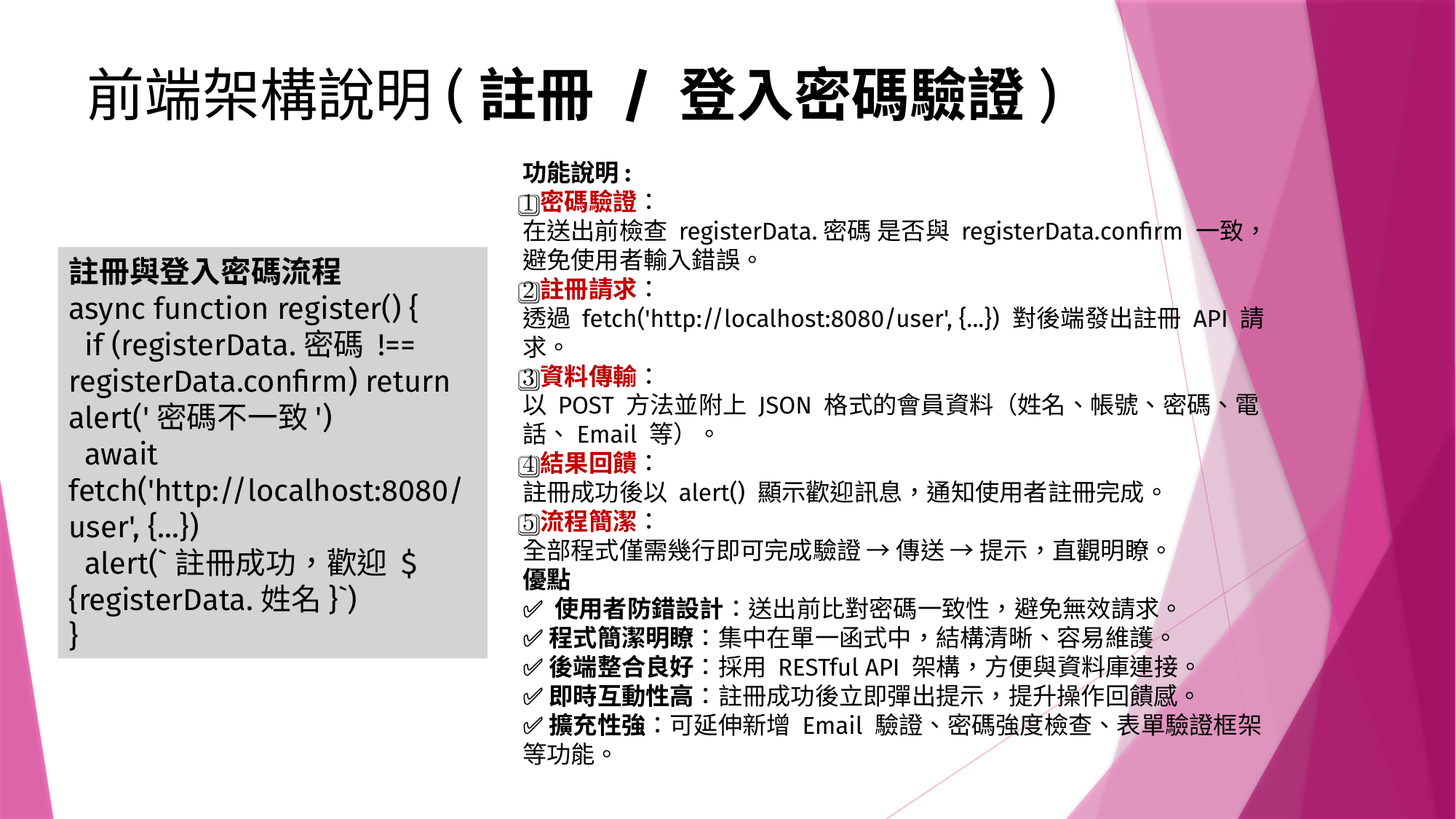

前端架構說明(註冊 / 登入密碼驗證)
功能說明:
1️⃣密碼驗證：
在送出前檢查 registerData.密碼 是否與 registerData.confirm 一致，避免使用者輸入錯誤。
2️⃣註冊請求：
透過 fetch('http://localhost:8080/user', {...}) 對後端發出註冊 API 請求。
3️⃣資料傳輸：
以 POST 方法並附上 JSON 格式的會員資料（姓名、帳號、密碼、電話、Email 等）。
4️⃣結果回饋：
註冊成功後以 alert() 顯示歡迎訊息，通知使用者註冊完成。
5️⃣流程簡潔：
全部程式僅需幾行即可完成驗證 → 傳送 → 提示，直觀明瞭。
優點
✅ 使用者防錯設計：送出前比對密碼一致性，避免無效請求。
✅ 程式簡潔明瞭：集中在單一函式中，結構清晰、容易維護。
✅ 後端整合良好：採用 RESTful API 架構，方便與資料庫連接。
✅ 即時互動性高：註冊成功後立即彈出提示，提升操作回饋感。
✅ 擴充性強：可延伸新增 Email 驗證、密碼強度檢查、表單驗證框架等功能。

註冊與登入密碼流程
async function register() {
  if (registerData.密碼 !== registerData.confirm) return alert('密碼不一致')
  await fetch('http://localhost:8080/user', {...})
  alert(`註冊成功，歡迎 ${registerData.姓名}`)
}